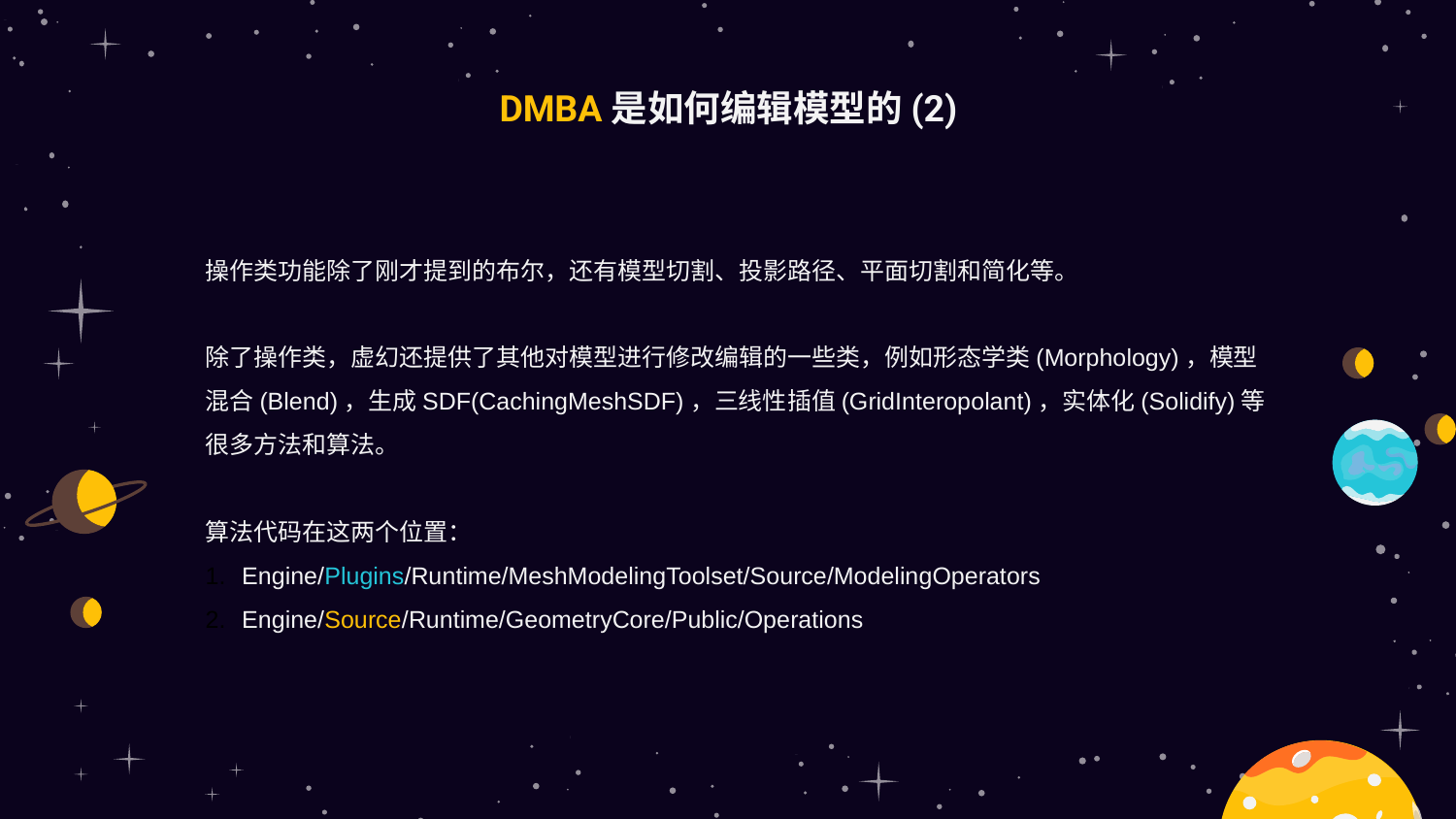

# DMBA是如何编辑模型的(2)
操作类功能除了刚才提到的布尔，还有模型切割、投影路径、平面切割和简化等。

除了操作类，虚幻还提供了其他对模型进行修改编辑的一些类，例如形态学类(Morphology)，模型混合(Blend)，生成SDF(CachingMeshSDF)，三线性插值(GridInteropolant)，实体化(Solidify)等很多方法和算法。

算法代码在这两个位置：
Engine/Plugins/Runtime/MeshModelingToolset/Source/ModelingOperators
Engine/Source/Runtime/GeometryCore/Public/Operations